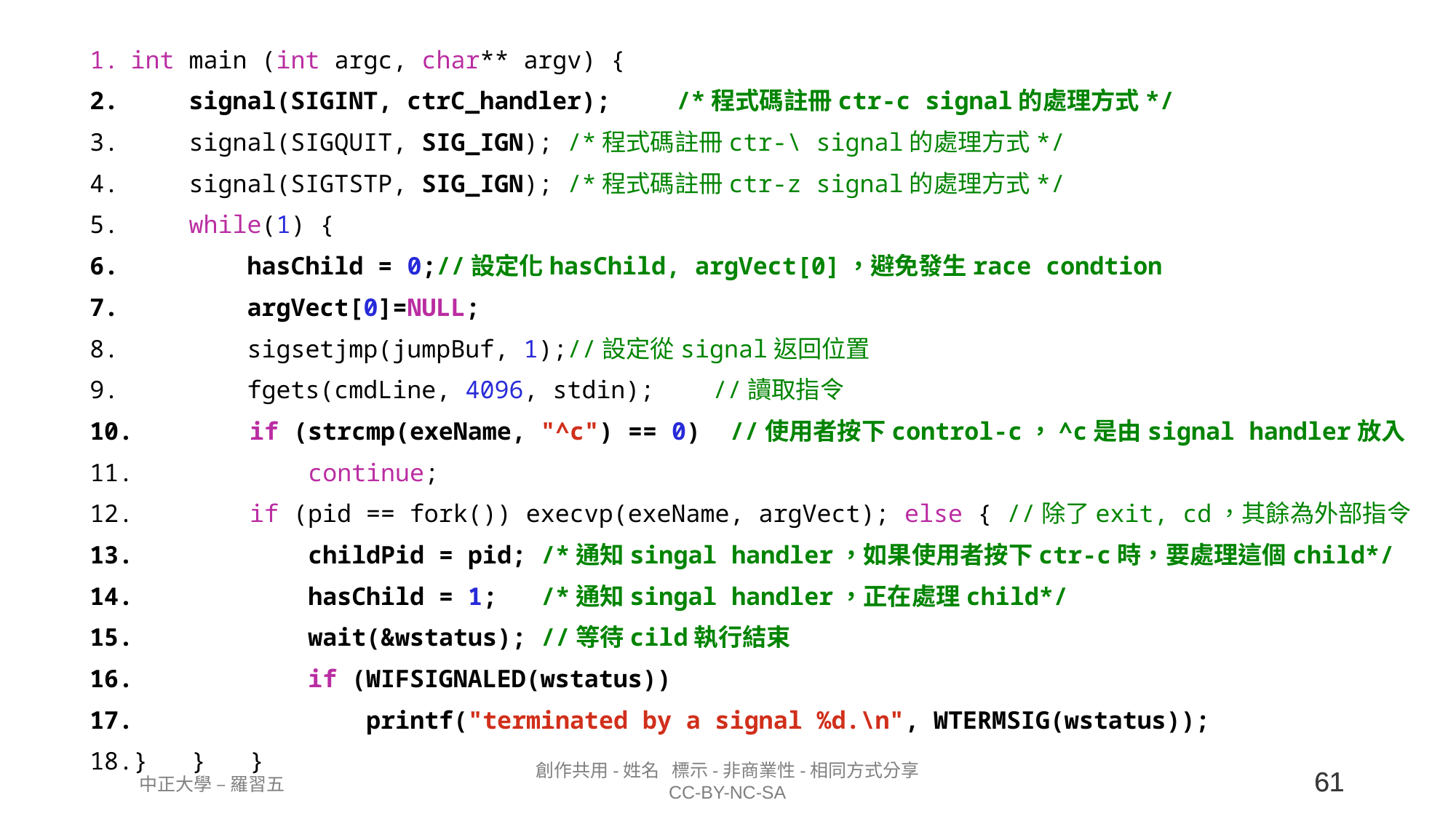

int main (int argc, char** argv) {
    signal(SIGINT, ctrC_handler);	/*程式碼註冊ctr-c signal的處理方式*/
    signal(SIGQUIT, SIG_IGN);	/*程式碼註冊ctr-\ signal的處理方式*/
    signal(SIGTSTP, SIG_IGN);	/*程式碼註冊ctr-z signal的處理方式*/
    while(1) {
        hasChild = 0;//設定化hasChild, argVect[0]，避免發生race condtion
        argVect[0]=NULL;
        sigsetjmp(jumpBuf, 1);//設定從signal返回位置
        fgets(cmdLine, 4096, stdin);    //讀取指令
        if (strcmp(exeName, "^c") == 0)  //使用者按下control-c，^c是由signal handler放入
            continue;
        if (pid == fork()) execvp(exeName, argVect); else { //除了exit, cd，其餘為外部指令
            childPid = pid; /*通知singal handler，如果使用者按下ctr-c時，要處理這個child*/
            hasChild = 1;   /*通知singal handler，正在處理child*/
            wait(&wstatus); //等待cild執行結束
            if (WIFSIGNALED(wstatus))
                printf("terminated by a signal %d.\n", WTERMSIG(wstatus));
}   }   }